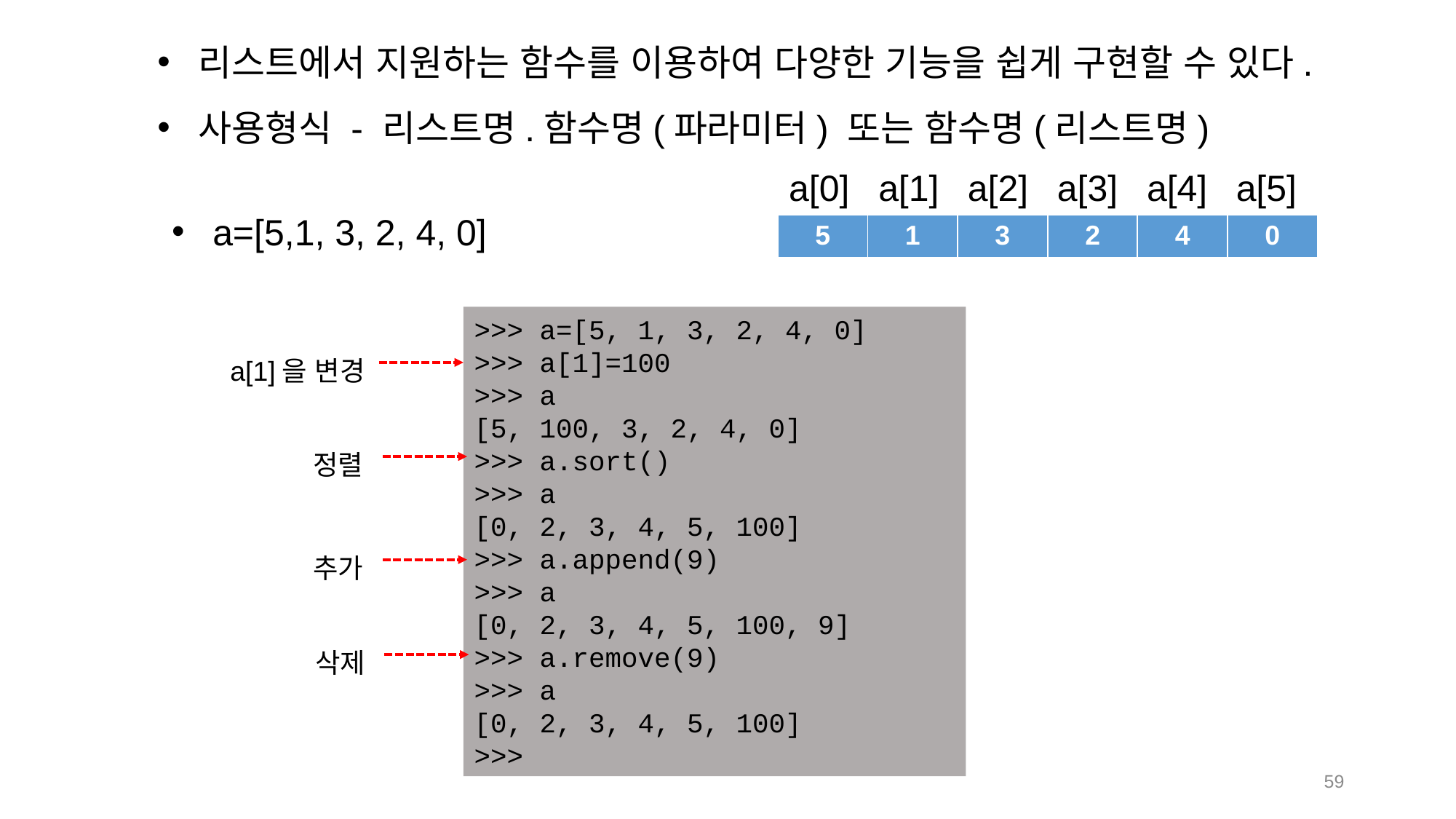

리스트에서 지원하는 함수를 이용하여 다양한 기능을 쉽게 구현할 수 있다.
사용형식 - 리스트명.함수명(파라미터) 또는 함수명(리스트명)
a[0]
a[1]
a[2]
a[3]
a[4]
a[5]
a=[5,1, 3, 2, 4, 0]
| 5 | 1 | 3 | 2 | 4 | 0 |
| --- | --- | --- | --- | --- | --- |
>>> a=[5, 1, 3, 2, 4, 0]
>>> a[1]=100
>>> a
[5, 100, 3, 2, 4, 0]
>>> a.sort()
>>> a
[0, 2, 3, 4, 5, 100]
>>> a.append(9)
>>> a
[0, 2, 3, 4, 5, 100, 9]
>>> a.remove(9)
>>> a
[0, 2, 3, 4, 5, 100]
>>>
a[1]을 변경
정렬
추가
삭제
59